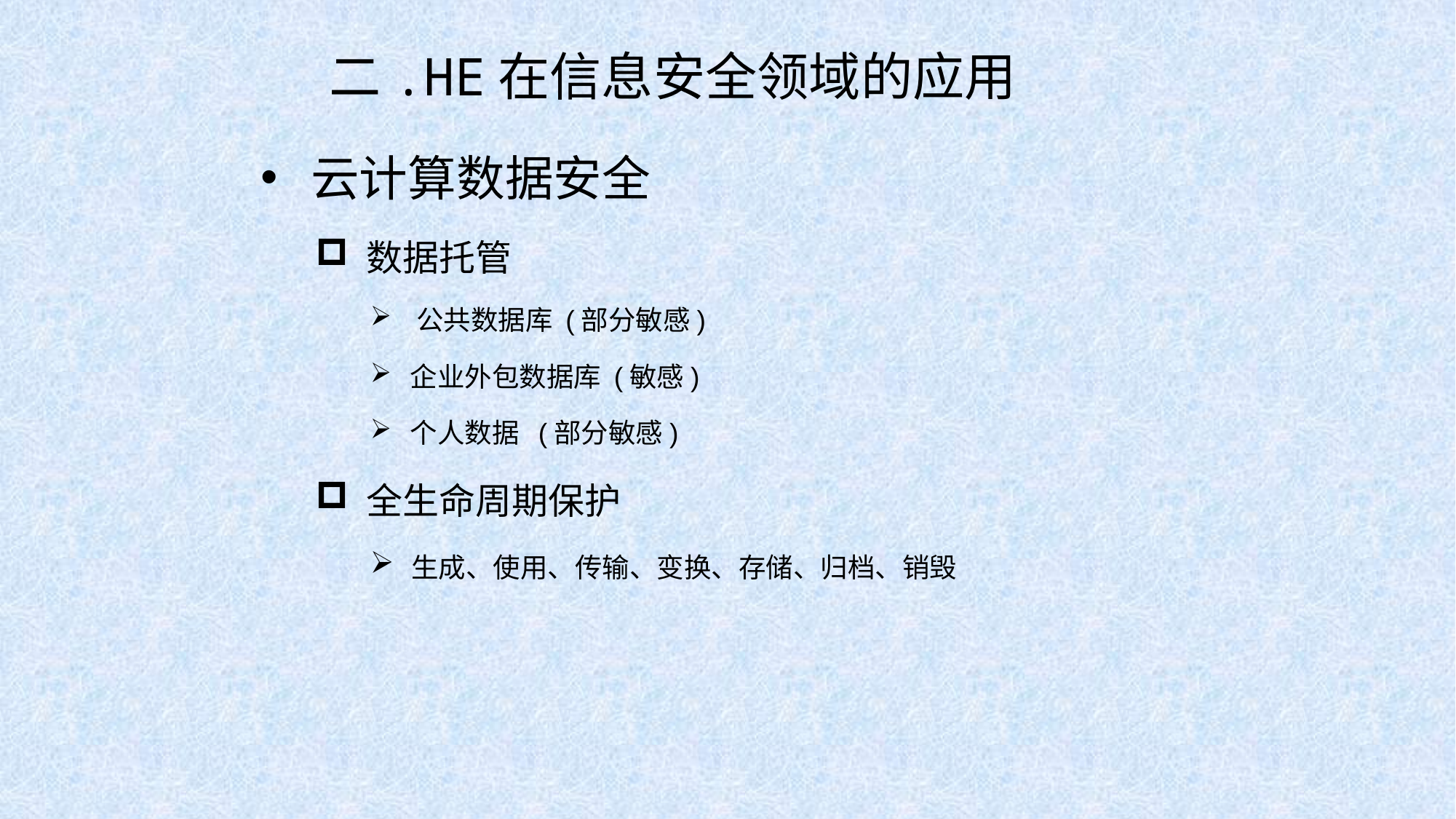

# 二.HE在信息安全领域的应用
 云计算数据安全
 数据托管
  公共数据库 (部分敏感)
 企业外包数据库 (敏感)
 个人数据  (部分敏感)
 全生命周期保护
 生成、使用、传输、变换、存储、归档、销毁